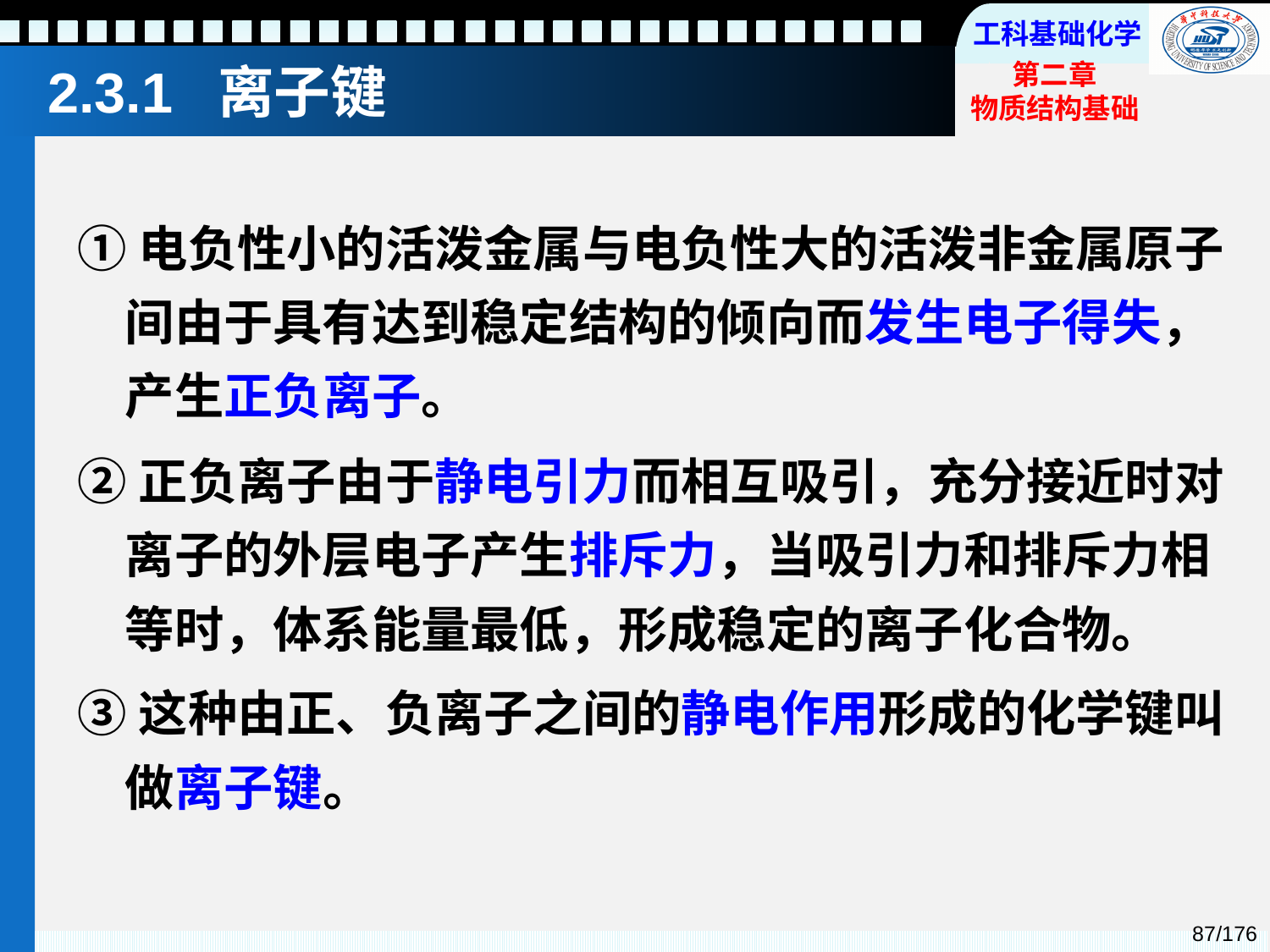

# 2.3.1  离子键
①电负性小的活泼金属与电负性大的活泼非金属原子间由于具有达到稳定结构的倾向而发生电子得失，产生正负离子。
②正负离子由于静电引力而相互吸引，充分接近时对离子的外层电子产生排斥力，当吸引力和排斥力相等时，体系能量最低，形成稳定的离子化合物。
③这种由正、负离子之间的静电作用形成的化学键叫做离子键。